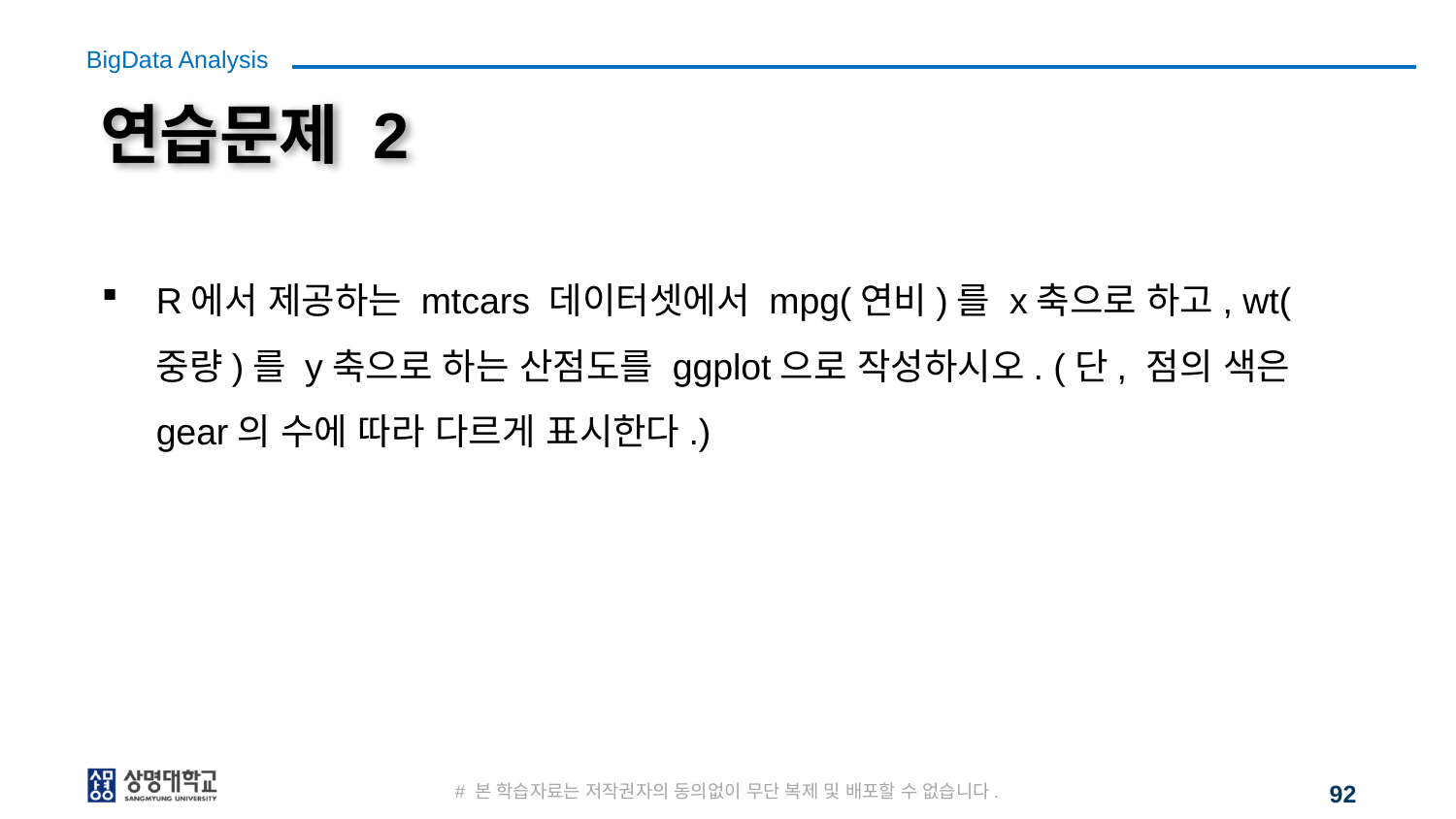

# 연습문제 2
R에서 제공하는 mtcars 데이터셋에서 mpg(연비)를 x축으로 하고, wt(중량)를 y축으로 하는 산점도를 ggplot으로 작성하시오. (단, 점의 색은 gear의 수에 따라 다르게 표시한다.)

# 본 학습자료는 저작권자의 동의없이 무단 복제 및 배포할 수 없습니다.
92